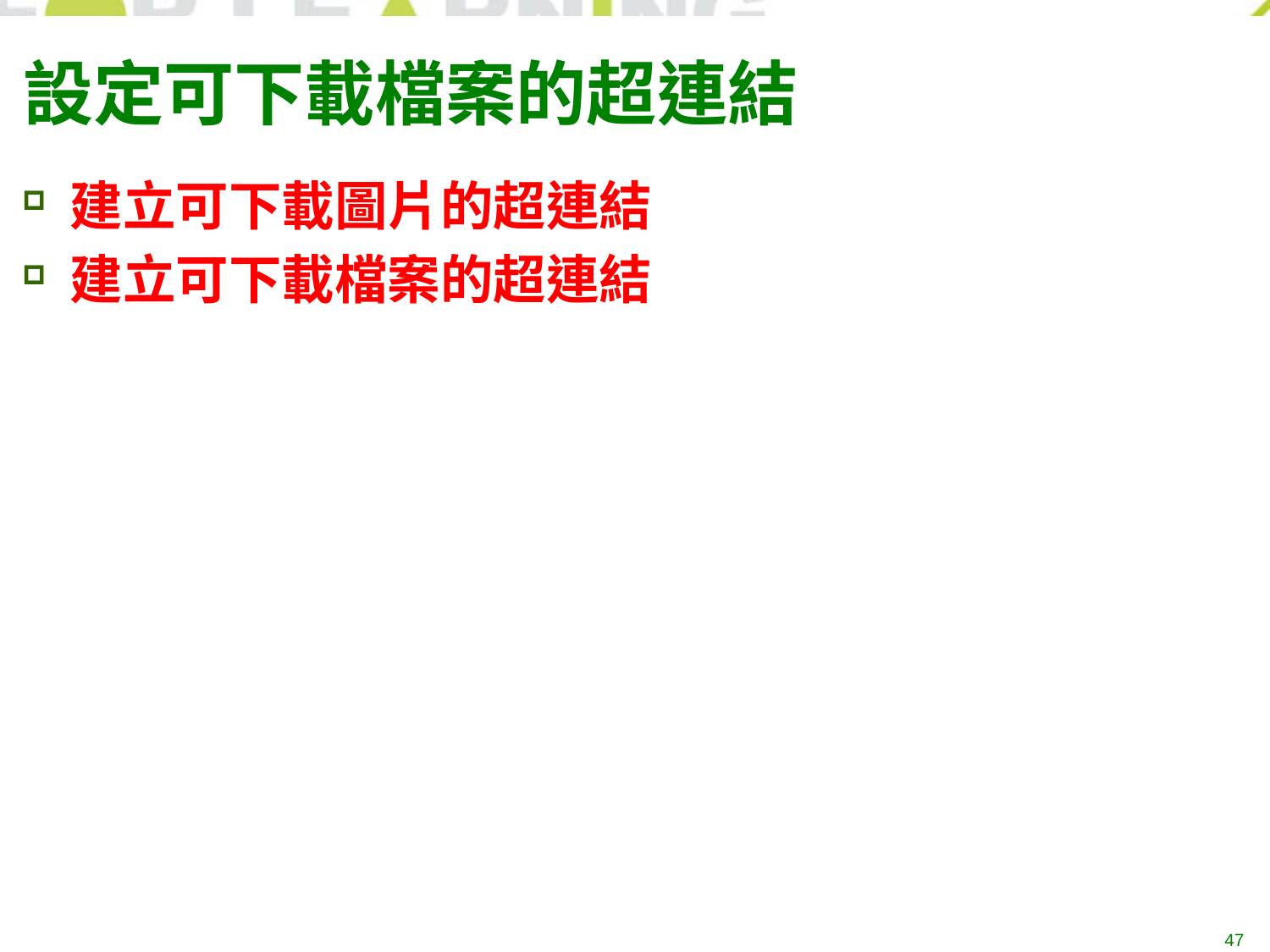

# 設定可下載檔案的超連結
建立可下載圖片的超連結
建立可下載檔案的超連結

47